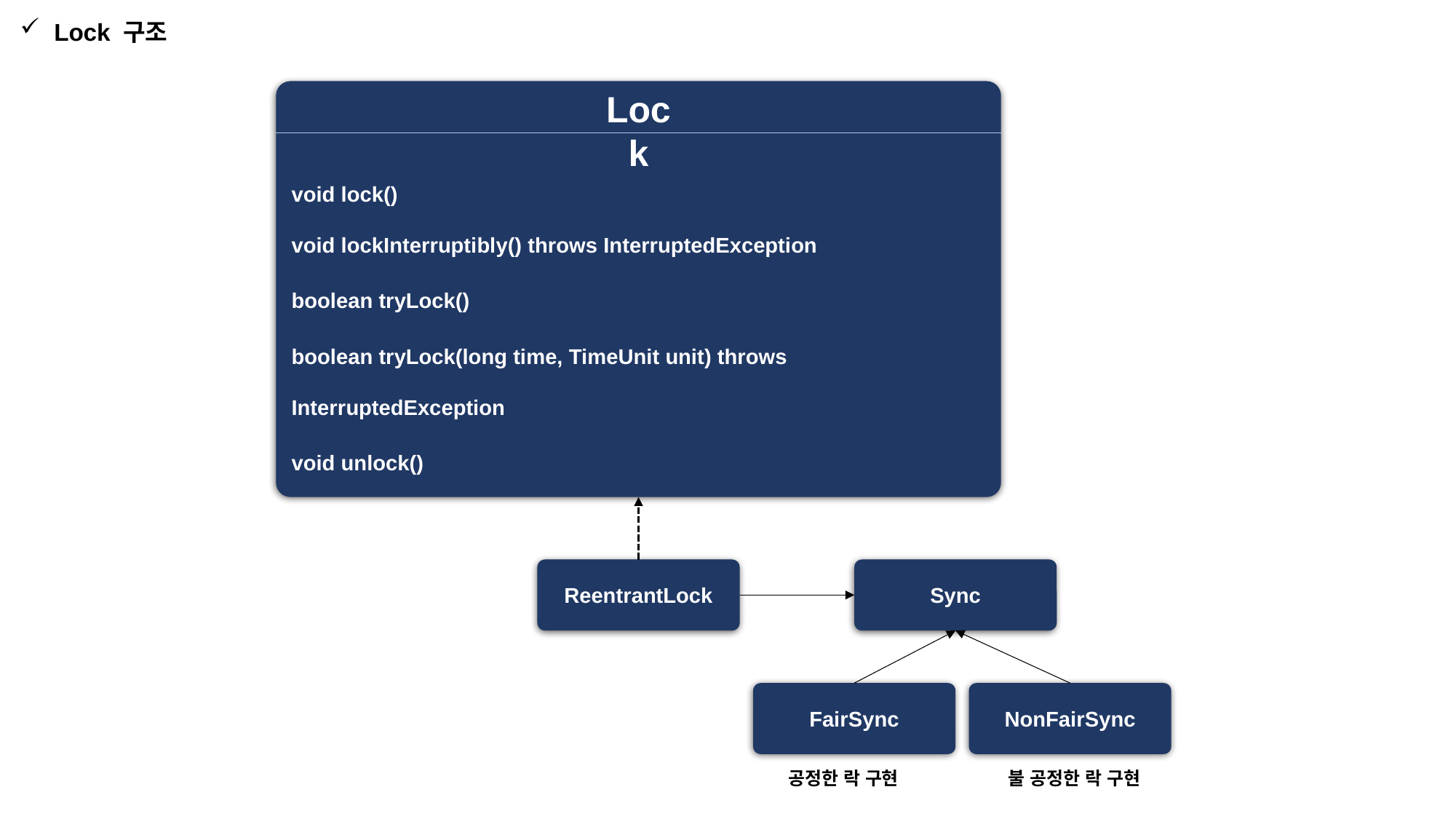

Lock 구조
Lock

void lock()
void lockInterruptibly() throws InterruptedException
boolean tryLock()
boolean tryLock(long time, TimeUnit unit) throws InterruptedException
void unlock()
Condition newCondition()
ReentrantLock
Sync
NonFairSync
FairSync
공정한 락 구현
불 공정한 락 구현